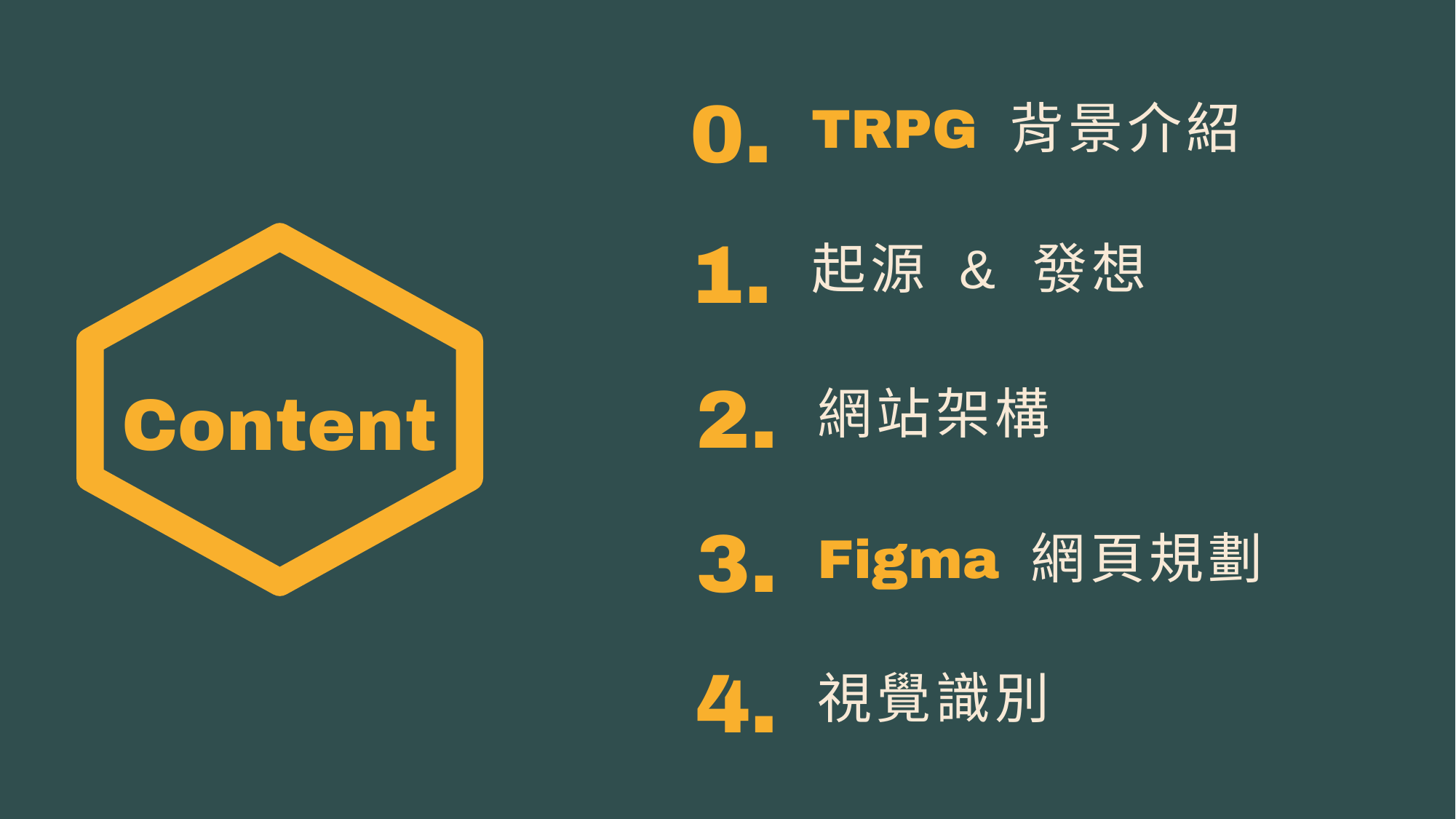

0.
TRPG 背景介紹
1.

起源 & 發想
2.
Content
網站架構
3.
Figma 網頁規劃
4.
視覺識別